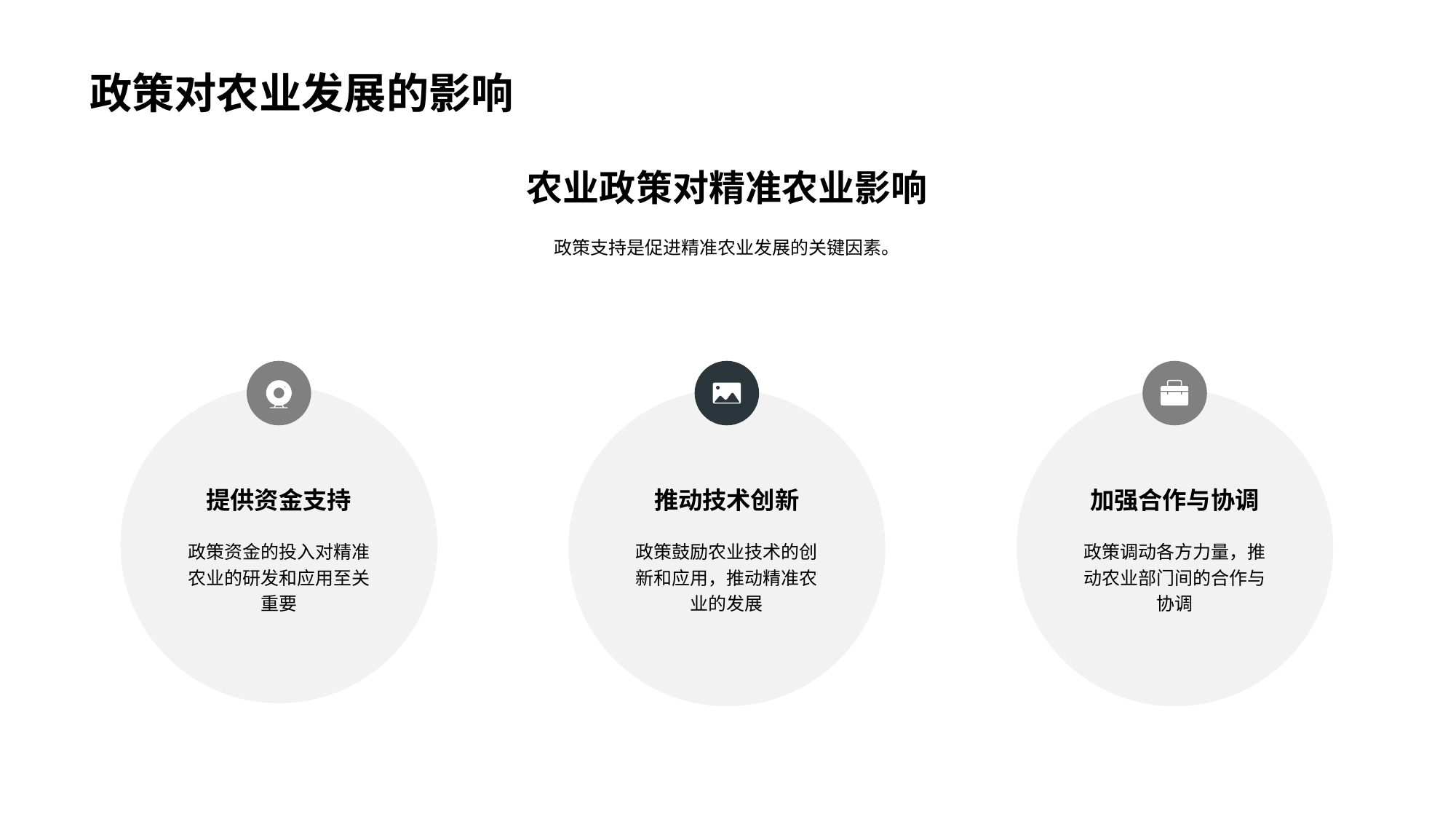

# 政策对农业发展的影响
农业政策对精准农业影响
政策支持是促进精准农业发展的关键因素。

提供资金支持
政策资金的投入对精准农业的研发和应用至关重要

加强合作与协调
政策调动各方力量，推动农业部门间的合作与协调

推动技术创新
政策鼓励农业技术的创新和应用，推动精准农业的发展